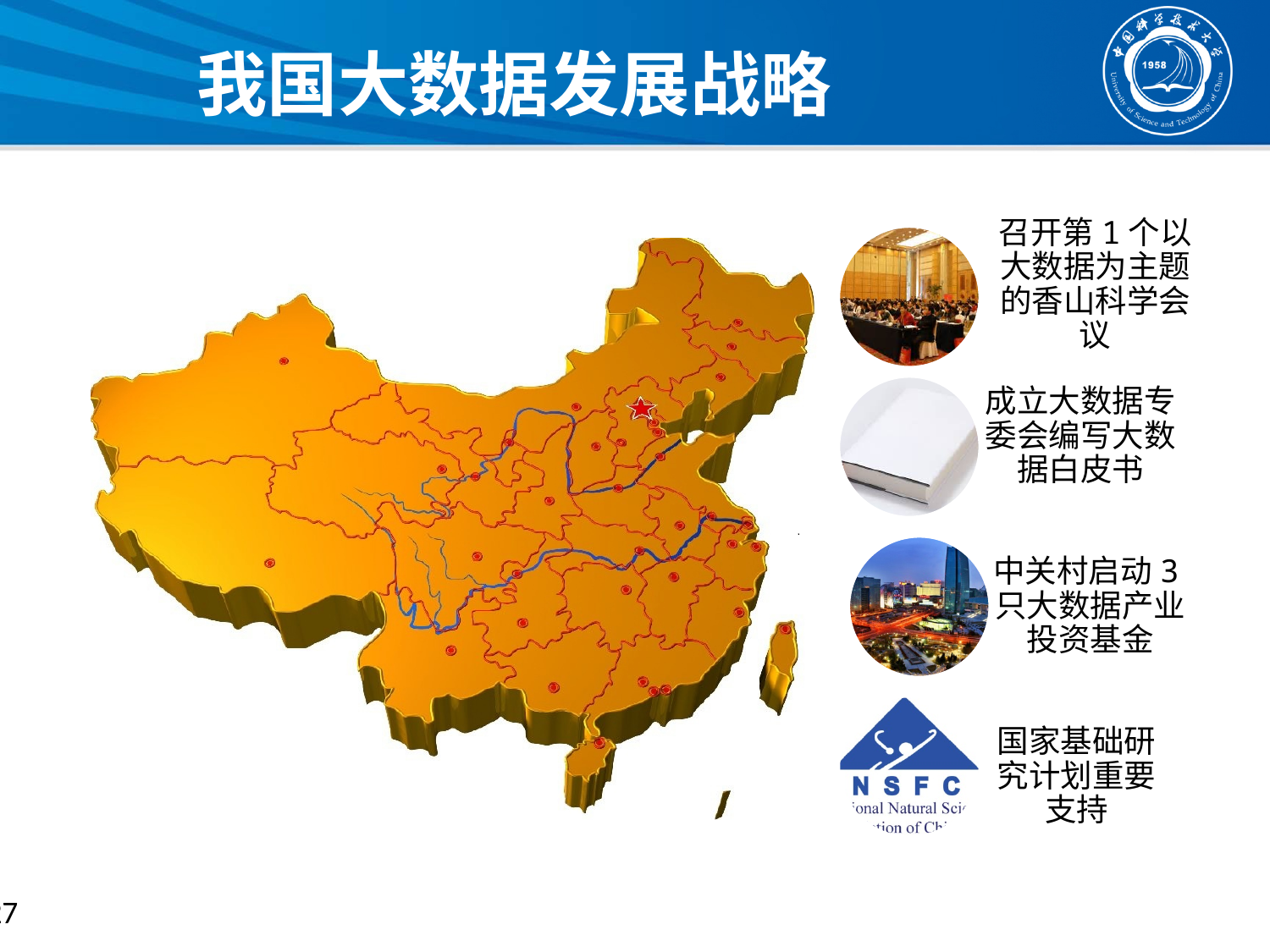

# 我国大数据发展战略

召开第1个以大数据为主题的香山科学会议
成立大数据专委会编写大数据白皮书
中关村启动3只大数据产业投资基金
国家基础研究计划重要支持